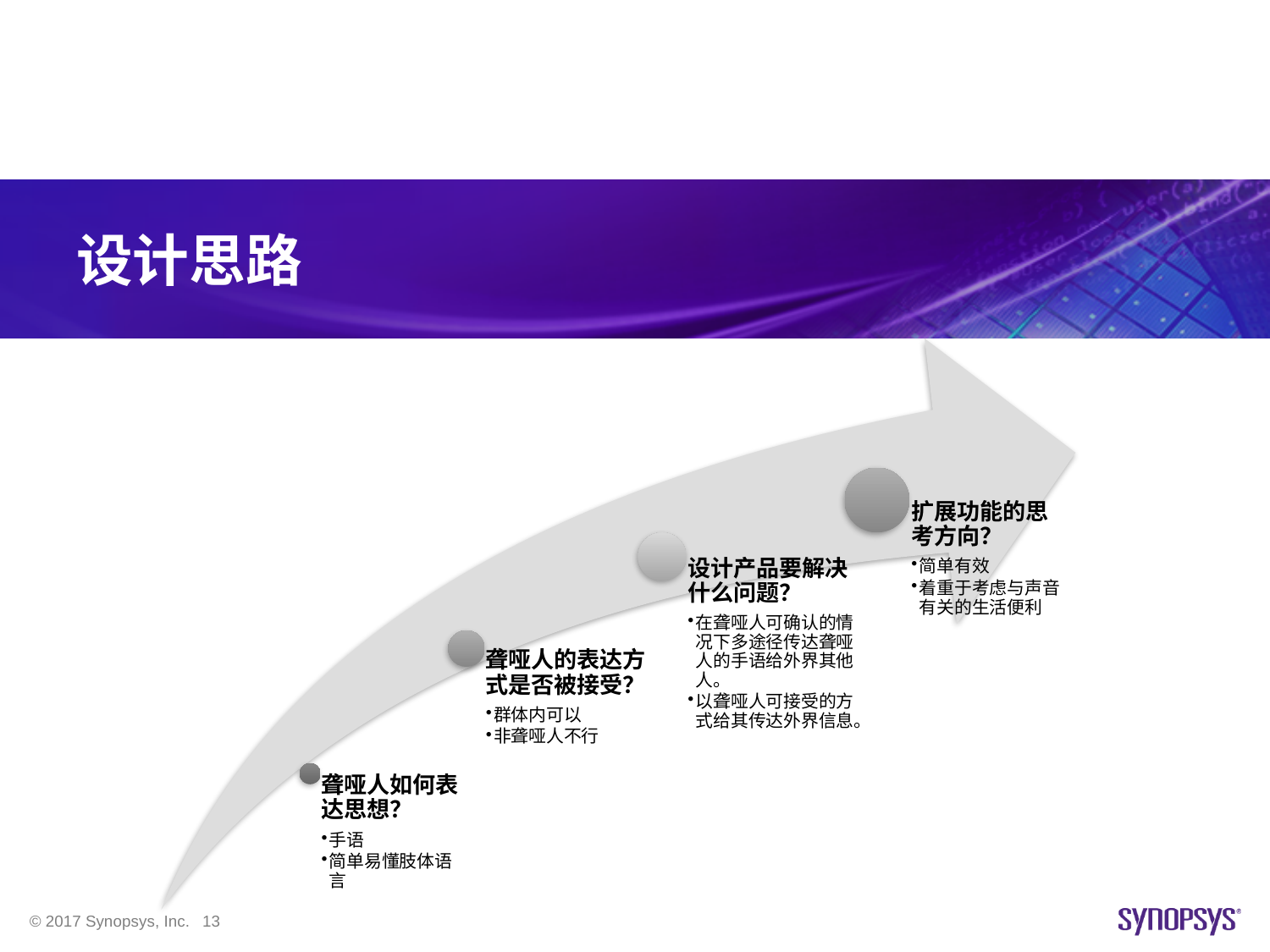

# 设计思路
聋哑人如何表达思想？
手语
简单易懂肢体语言
聋哑人的表达方式是否被接受？
群体内可以
非聋哑人不行
设计产品要解决什么问题？
在聋哑人可确认的情况下多途径传达聋哑人的手语给外界其他人。
以聋哑人可接受的方式给其传达外界信息。
扩展功能的思考方向？
简单有效
着重于考虑与声音有关的生活便利